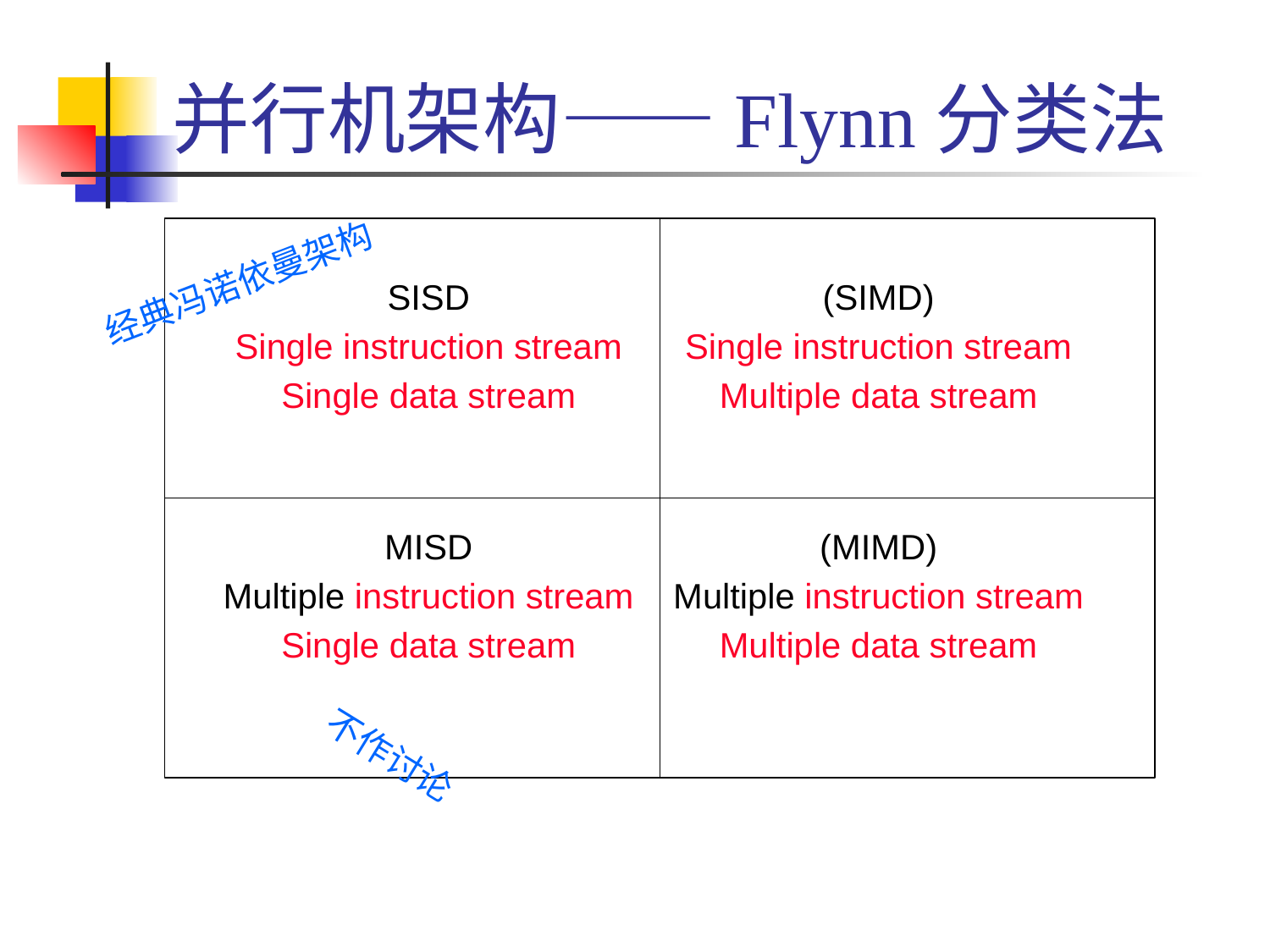

# 并行机架构——Flynn分类法

SISD
Single instruction stream
Single data stream
(SIMD)
Single instruction stream
Multiple data stream
MISD
Multiple instruction stream
Single data stream
(MIMD)
Multiple instruction stream
Multiple data stream
经典冯诺依曼架构
不作讨论